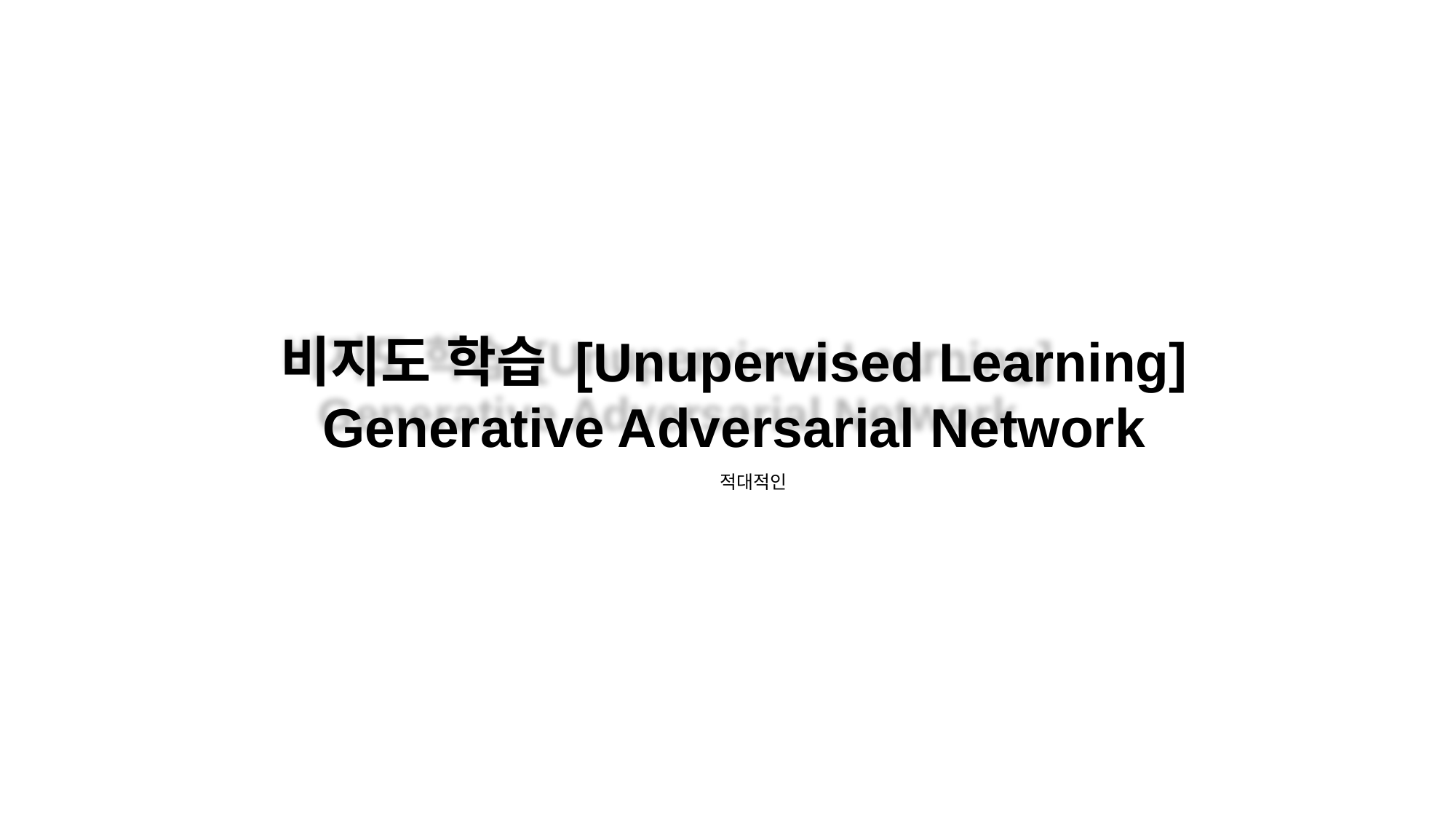

비지도 학습 [Unupervised Learning]
Generative Adversarial Network
적대적인